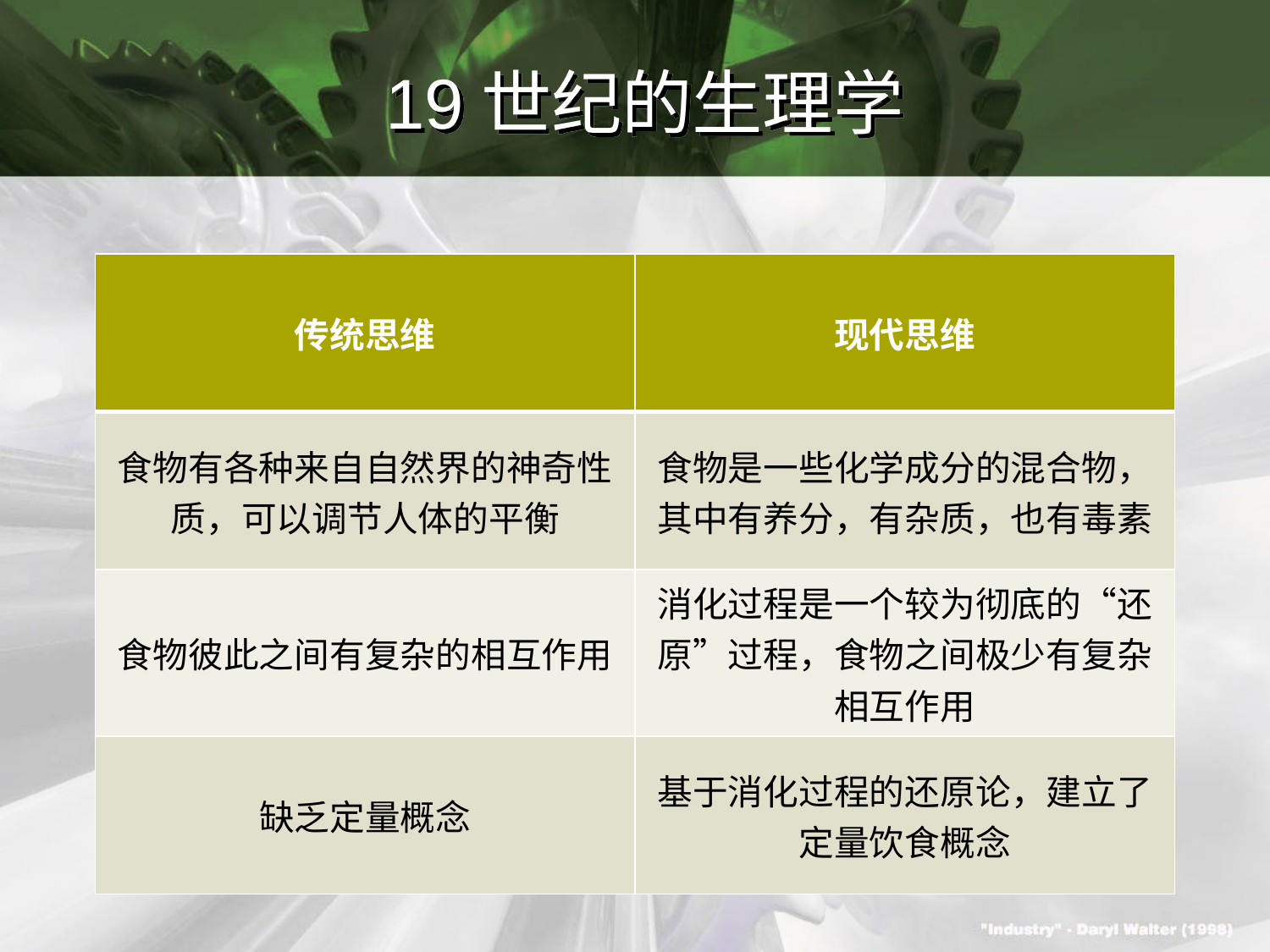

# 19世纪的生理学
| 传统思维 | 现代思维 |
| --- | --- |
| 食物有各种来自自然界的神奇性质，可以调节人体的平衡 | 食物是一些化学成分的混合物，其中有养分，有杂质，也有毒素 |
| 食物彼此之间有复杂的相互作用 | 消化过程是一个较为彻底的“还原”过程，食物之间极少有复杂相互作用 |
| 缺乏定量概念 | 基于消化过程的还原论，建立了定量饮食概念 |